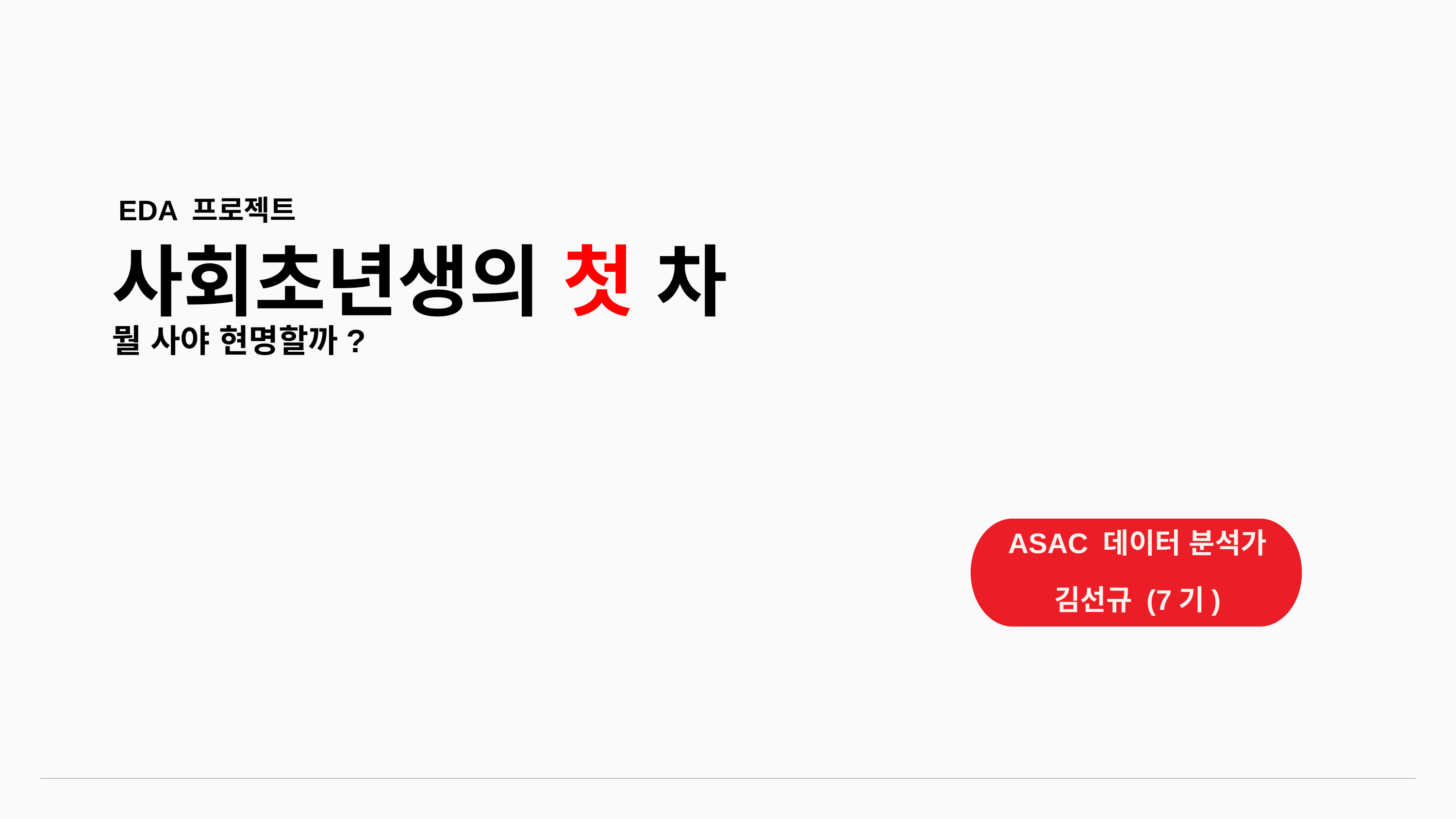

EDA 프로젝트
사회초년생의 첫 차
뭘 사야 현명할까?

ASAC 데이터 분석가

김선규 (7기)